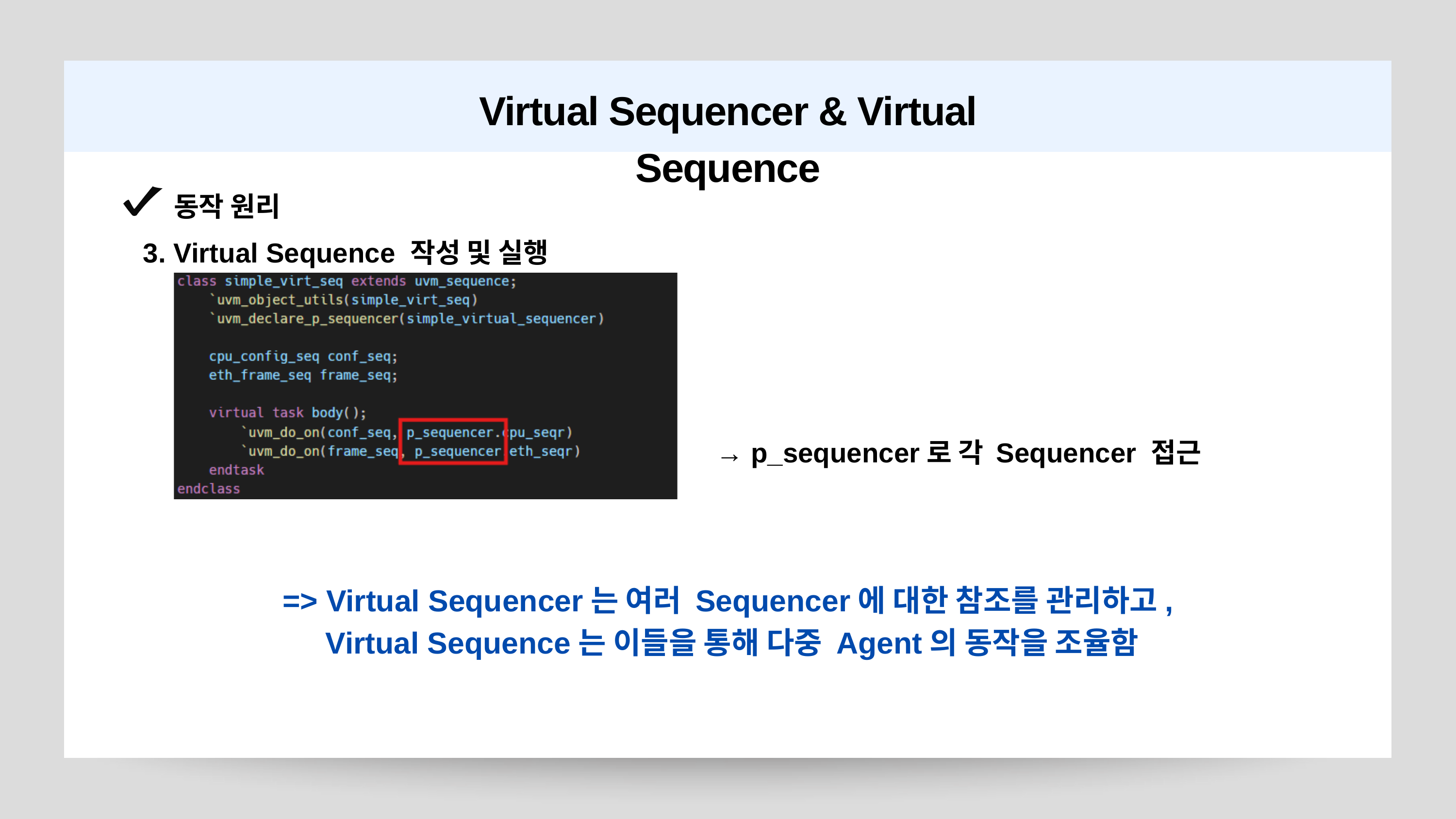

Virtual Sequencer & Virtual Sequence
동작 원리

3. Virtual Sequence 작성 및 실행

→ p_sequencer로 각 Sequencer 접근
=> Virtual Sequencer는 여러 Sequencer에 대한 참조를 관리하고,
 Virtual Sequence는 이들을 통해 다중 Agent의 동작을 조율함